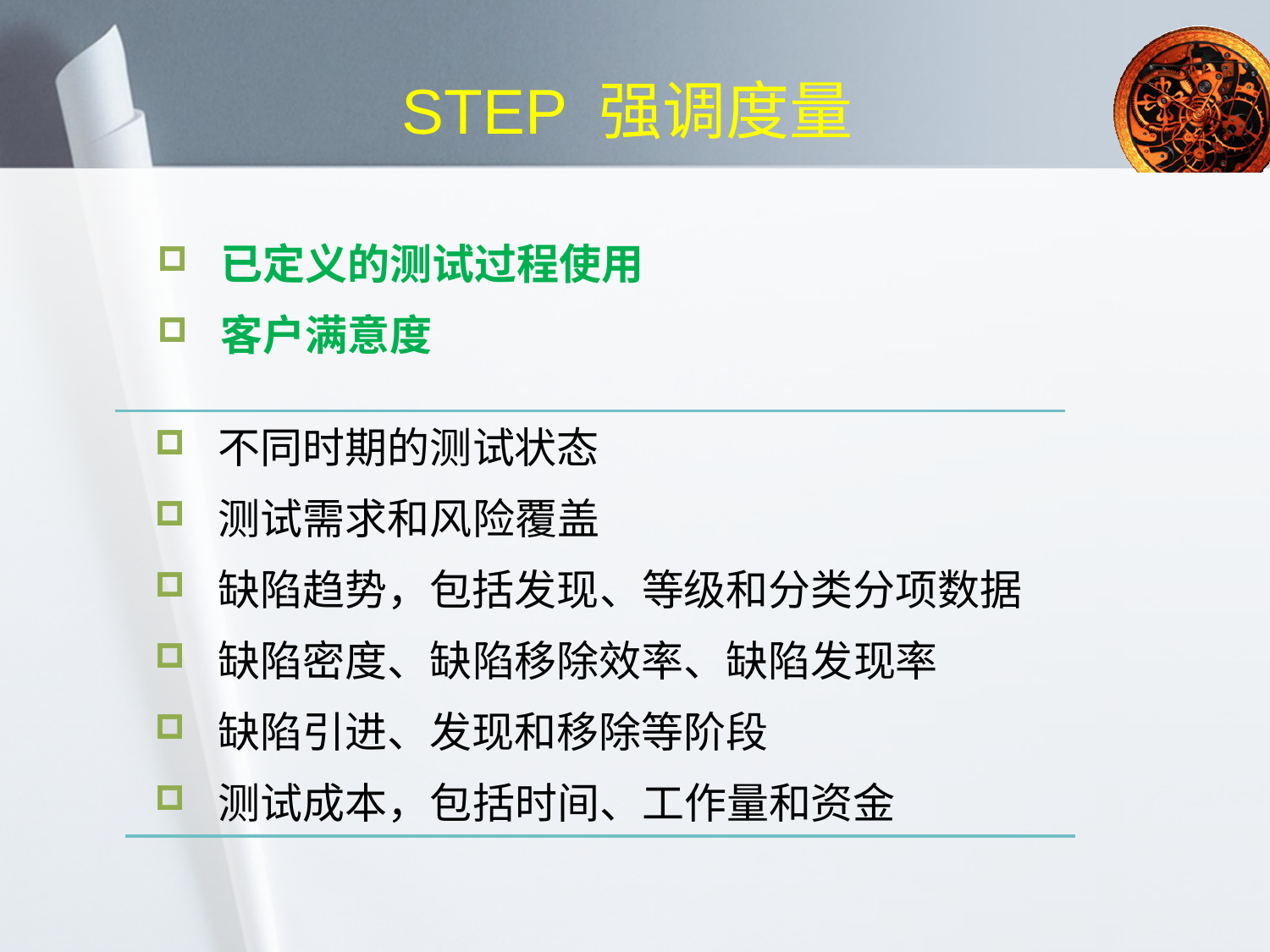

# STEP 强调度量
已定义的测试过程使用
客户满意度

不同时期的测试状态
测试需求和风险覆盖
缺陷趋势，包括发现、等级和分类分项数据
缺陷密度、缺陷移除效率、缺陷发现率
缺陷引进、发现和移除等阶段
测试成本，包括时间、工作量和资金